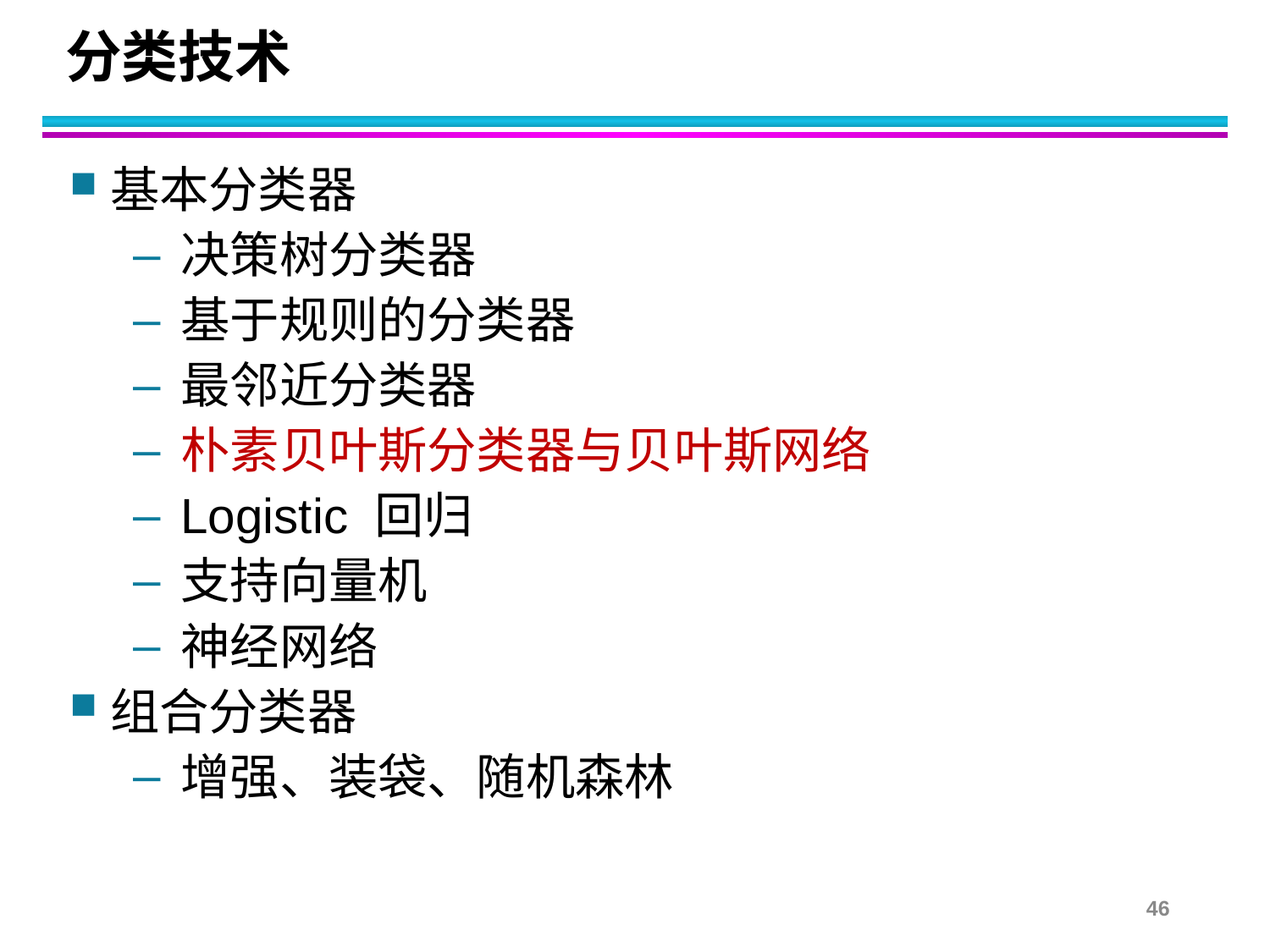

# 分类技术
基本分类器
决策树分类器
基于规则的分类器
最邻近分类器
朴素贝叶斯分类器与贝叶斯网络
Logistic 回归
支持向量机
神经网络
组合分类器
增强、装袋、随机森林
46